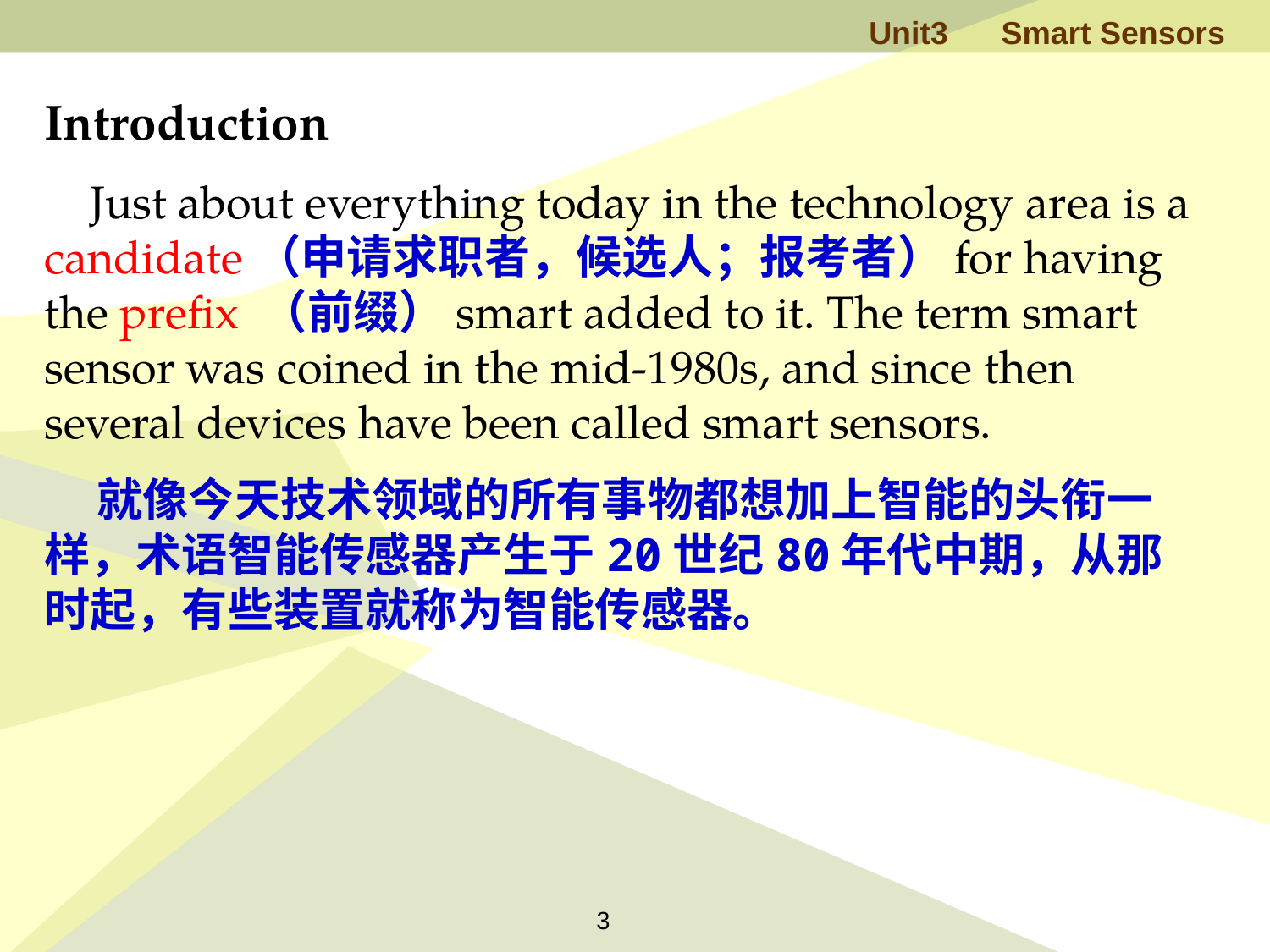

Introduction
    Just about everything today in the technology area is a candidate（申请求职者，候选人；报考者）for having the prefix （前缀）smart added to it. The term smart sensor was coined in the mid-1980s, and since then several devices have been called smart sensors.
    就像今天技术领域的所有事物都想加上智能的头衔一样，术语智能传感器产生于20世纪80年代中期，从那时起，有些装置就称为智能传感器。
3